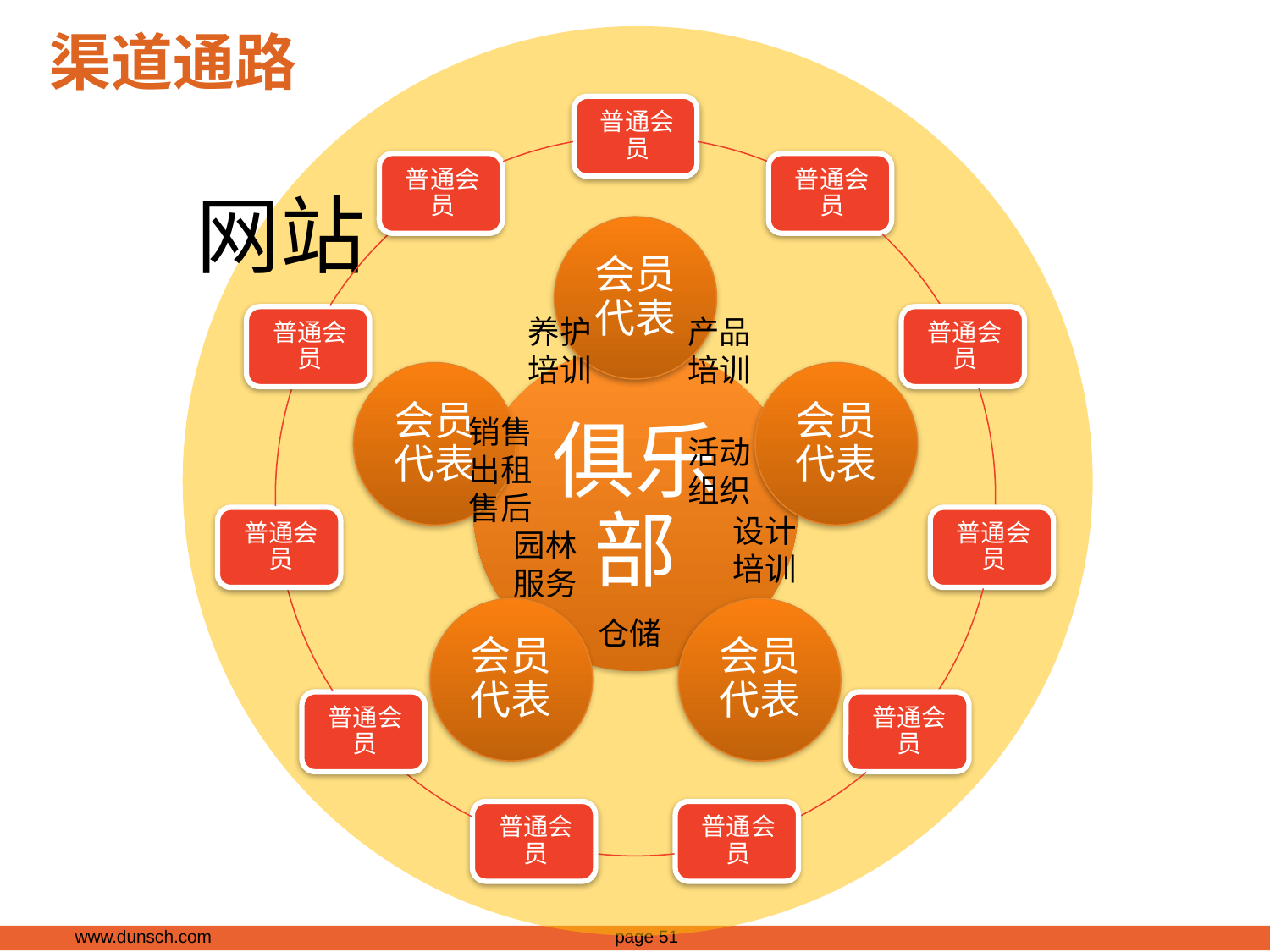

# 渠道通路

网站
普通会员
普通会员
普通会员
普通会员
普通会员
普通会员
普通会员
普通会员
普通会员
普通会员
普通会员
俱乐部
会员代表
会员代表
会员代表
会员代表
会员代表
养护
培训
产品
培训
销售
出租
售后
活动
组织
设计
培训
园林
服务
仓储